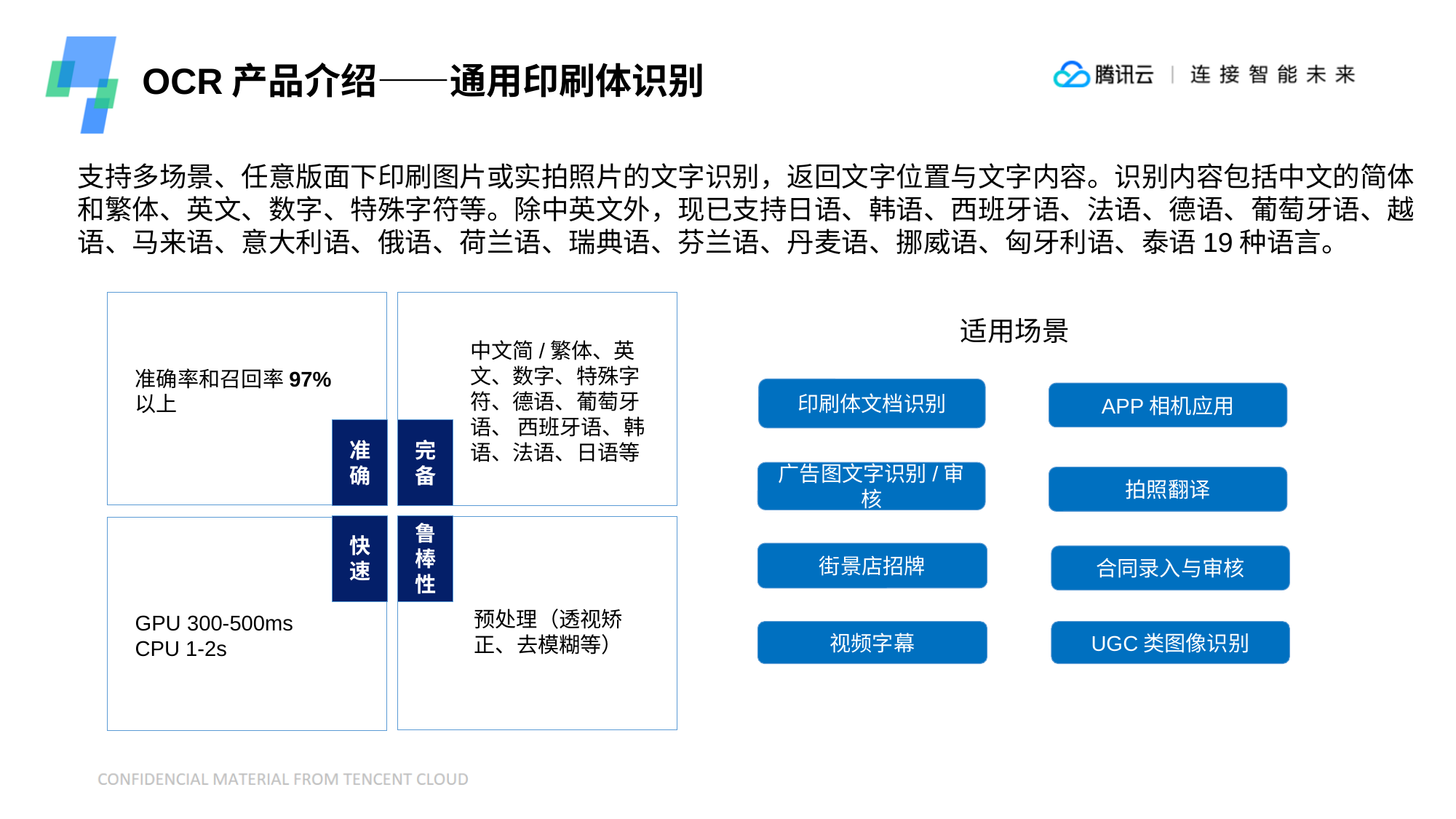

OCR产品介绍——通用印刷体识别
支持多场景、任意版面下印刷图片或实拍照片的文字识别，返回文字位置与文字内容。识别内容包括中文的简体和繁体、英文、数字、特殊字符等。除中英文外，现已支持日语、韩语、西班牙语、法语、德语、葡萄牙语、越语、马来语、意大利语、俄语、荷兰语、瑞典语、芬兰语、丹麦语、挪威语、匈牙利语、泰语19种语言。

准确率和召回率97%以上

中文简/繁体、英文、数字、特殊字符、德语、葡萄牙语、 西班牙语、韩语、法语、日语等

准确

完备
鲁棒性

快速

预处理（透视矫正、去模糊等）

GPU 300-500ms
CPU 1-2s
适用场景
印刷体文档识别
APP相机应用
广告图文字识别/审核
拍照翻译
街景店招牌
合同录入与审核
视频字幕
UGC类图像识别